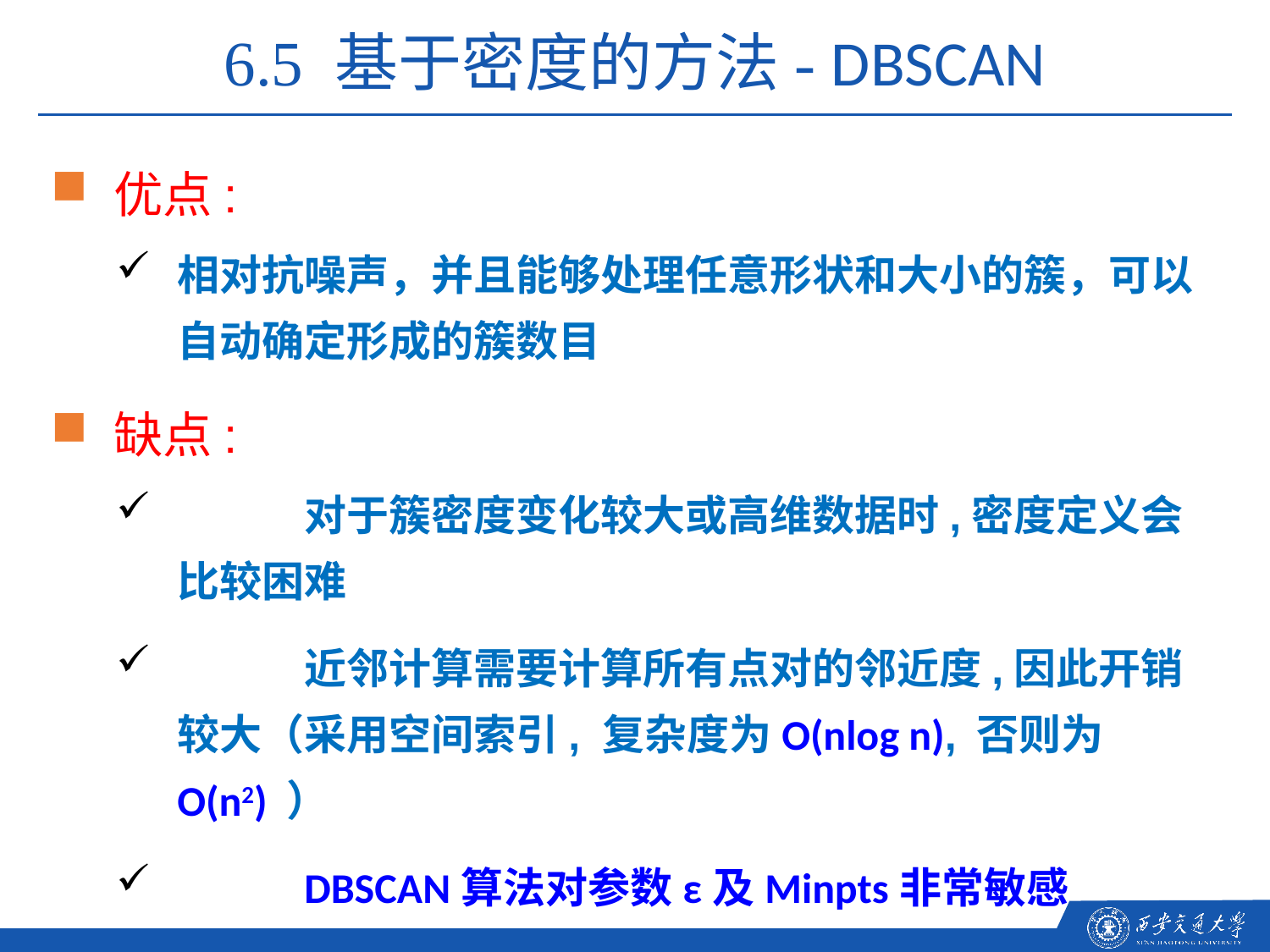

6.5 基于密度的方法- DBSCAN
优点:
相对抗噪声，并且能够处理任意形状和大小的簇，可以自动确定形成的簇数目
缺点:
	对于簇密度变化较大或高维数据时,密度定义会比较困难
	近邻计算需要计算所有点对的邻近度,因此开销较大（采用空间索引, 复杂度为O(nlog n), 否则为O(n2) ）
	DBSCAN算法对参数ε及Minpts非常敏感